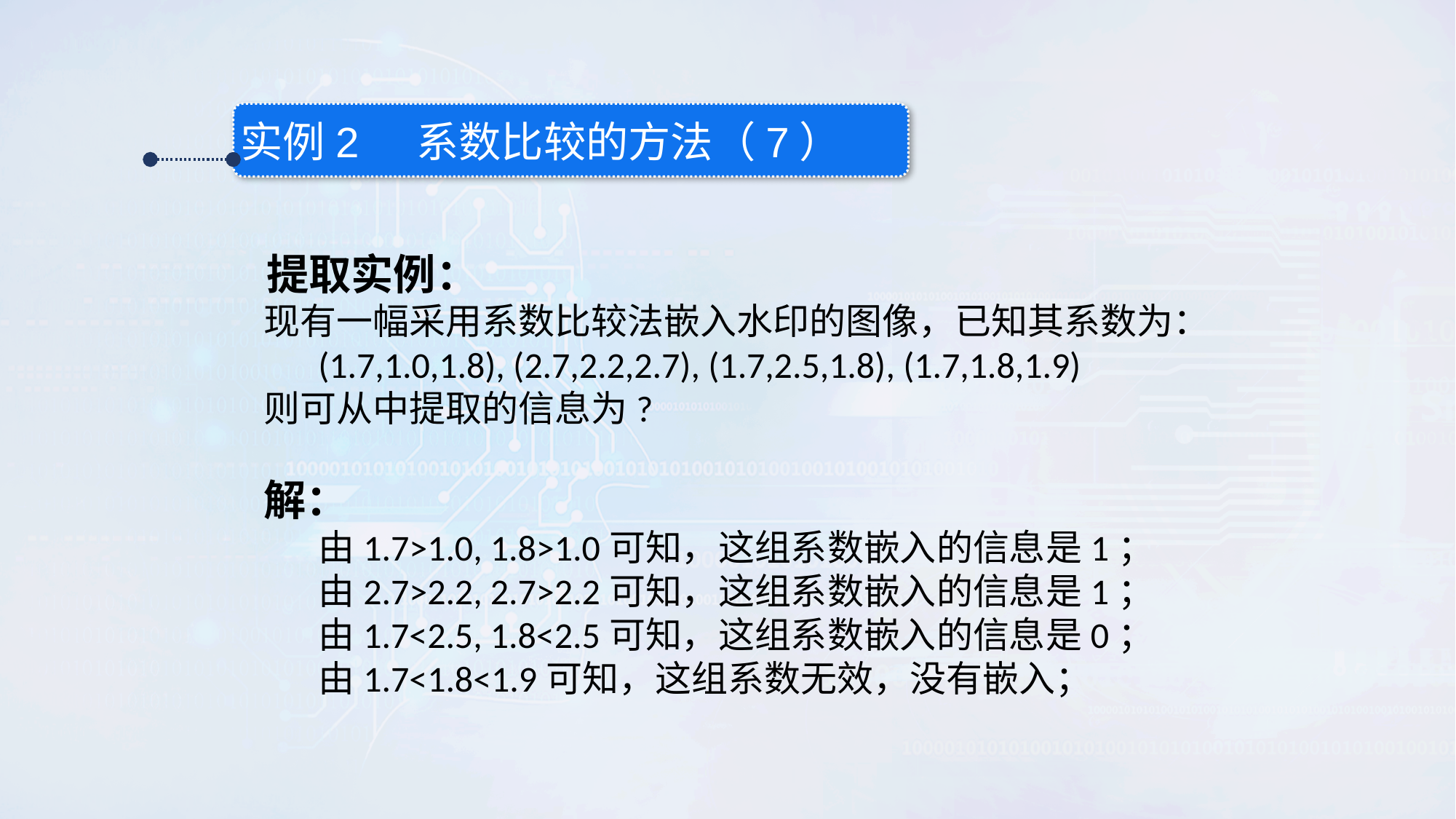

实例2    系数比较的方法（7）
     提取实例：
现有一幅采用系数比较法嵌入水印的图像，已知其系数为：
(1.7,1.0,1.8), (2.7,2.2,2.7), (1.7,2.5,1.8), (1.7,1.8,1.9)
则可从中提取的信息为?

解：
由1.7>1.0, 1.8>1.0可知，这组系数嵌入的信息是1；
由2.7>2.2, 2.7>2.2可知，这组系数嵌入的信息是1；
由1.7<2.5, 1.8<2.5可知，这组系数嵌入的信息是0；
由1.7<1.8<1.9可知，这组系数无效，没有嵌入；